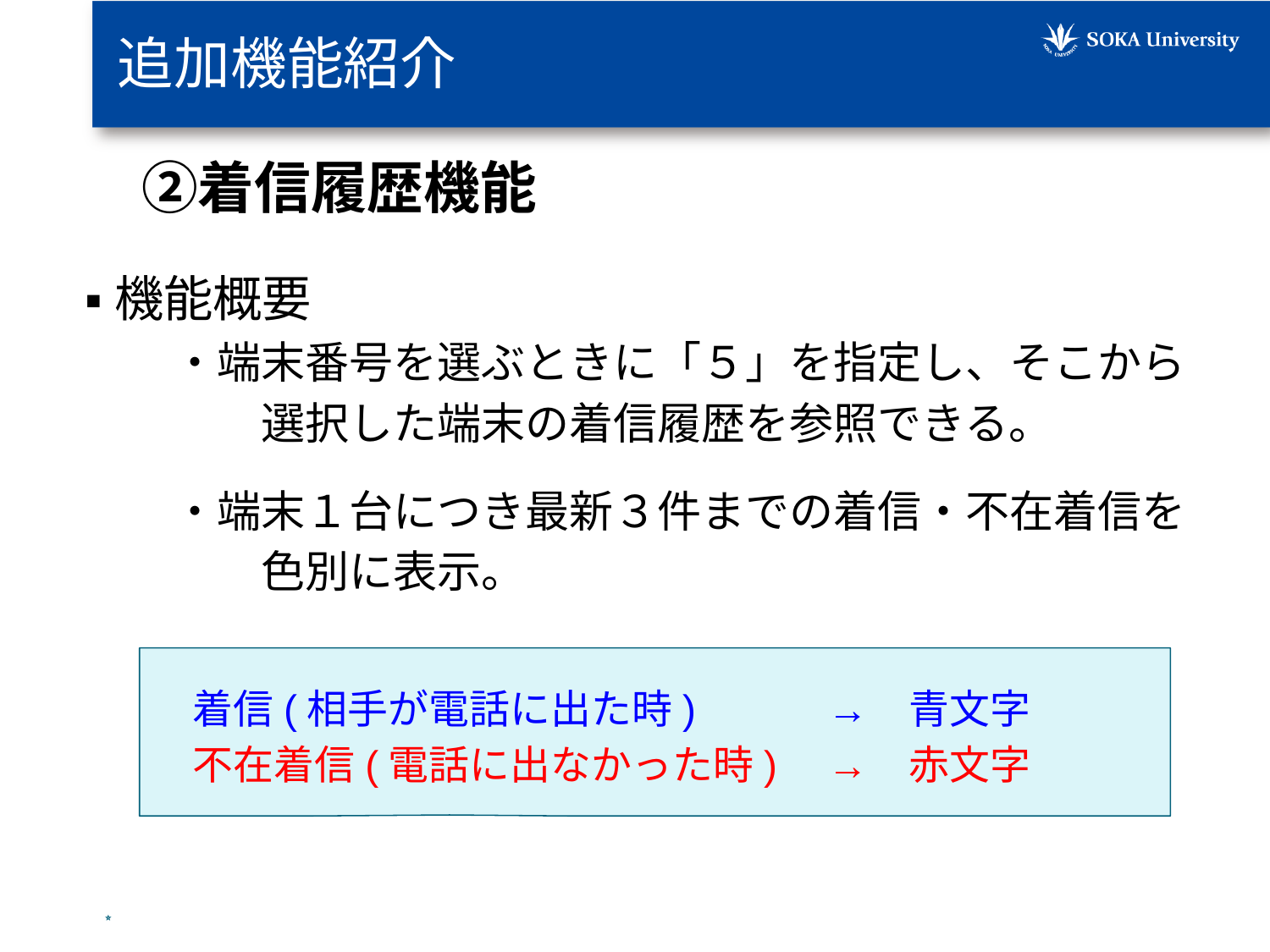

# 追加機能紹介
　②着信履歴機能

▪️機能概要
　　・端末番号を選ぶときに「５」を指定し、そこから　　　　選択した端末の着信履歴を参照できる。

　　・端末１台につき最新３件までの着信・不在着信を　　　　色別に表示。

　着信(相手が電話に出た時)　　　→　青文字
　不在着信(電話に出なかった時)　→　赤文字